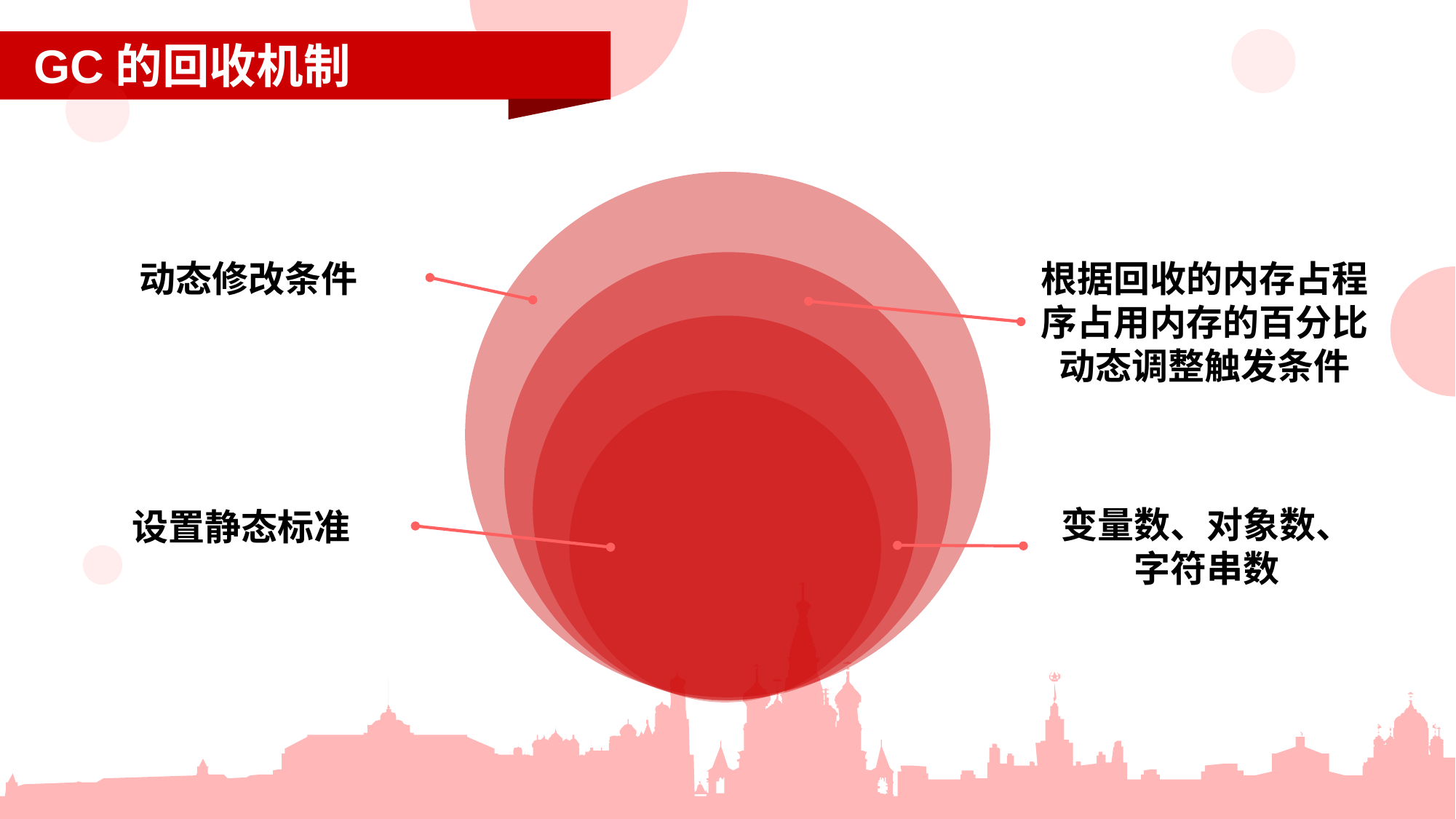

GC的回收机制

动态修改条件
根据回收的内存占程序占用内存的百分比动态调整触发条件

变量数、对象数、
字符串数
设置静态标准